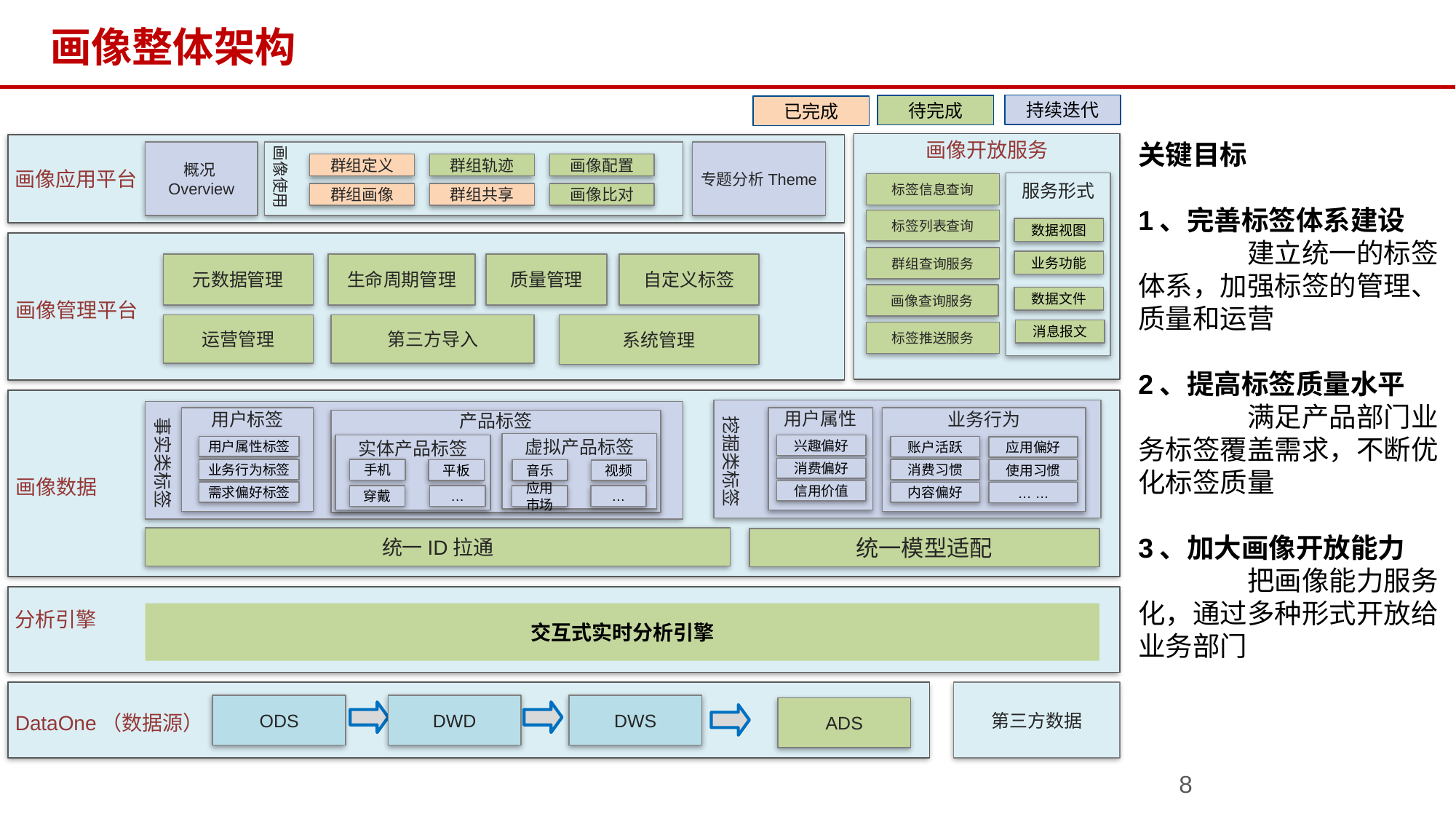

# 画像整体架构
持续迭代
待完成
已完成
关键目标

1、完善标签体系建设
	建立统一的标签体系，加强标签的管理、质量和运营

2、提高标签质量水平
	满足产品部门业务标签覆盖需求，不断优化标签质量

3、加大画像开放能力
	把画像能力服务化，通过多种形式开放给业务部门

画像开放服务
画像应用平台
概况Overview
画像使用
专题分析Theme
群组定义
群组轨迹
画像配置
服务形式

标签信息查询
群组画像
群组共享
画像比对
标签列表查询
数据视图

群组查询服务
业务功能
自定义标签
元数据管理
生命周期管理
质量管理
画像查询服务
数据文件
画像管理平台
系统管理
运营管理
第三方导入
消息报文
标签推送服务

  挖掘类标签
  事实类标签
用户标签

用户属性

业务行为

产品标签

虚拟产品标签

实体产品标签

兴趣偏好
用户属性标签
账户活跃
应用偏好
消费偏好
手机
业务行为标签
消费习惯
音乐
平板
使用习惯
视频
画像数据
信用价值
需求偏好标签
内容偏好
… …
穿戴
…
应用
市场
…
统一ID拉通
统一模型适配

分析引擎
交互式实时分析引擎

DataOne（数据源）
第三方数据
ODS
DWD
DWS
ADS